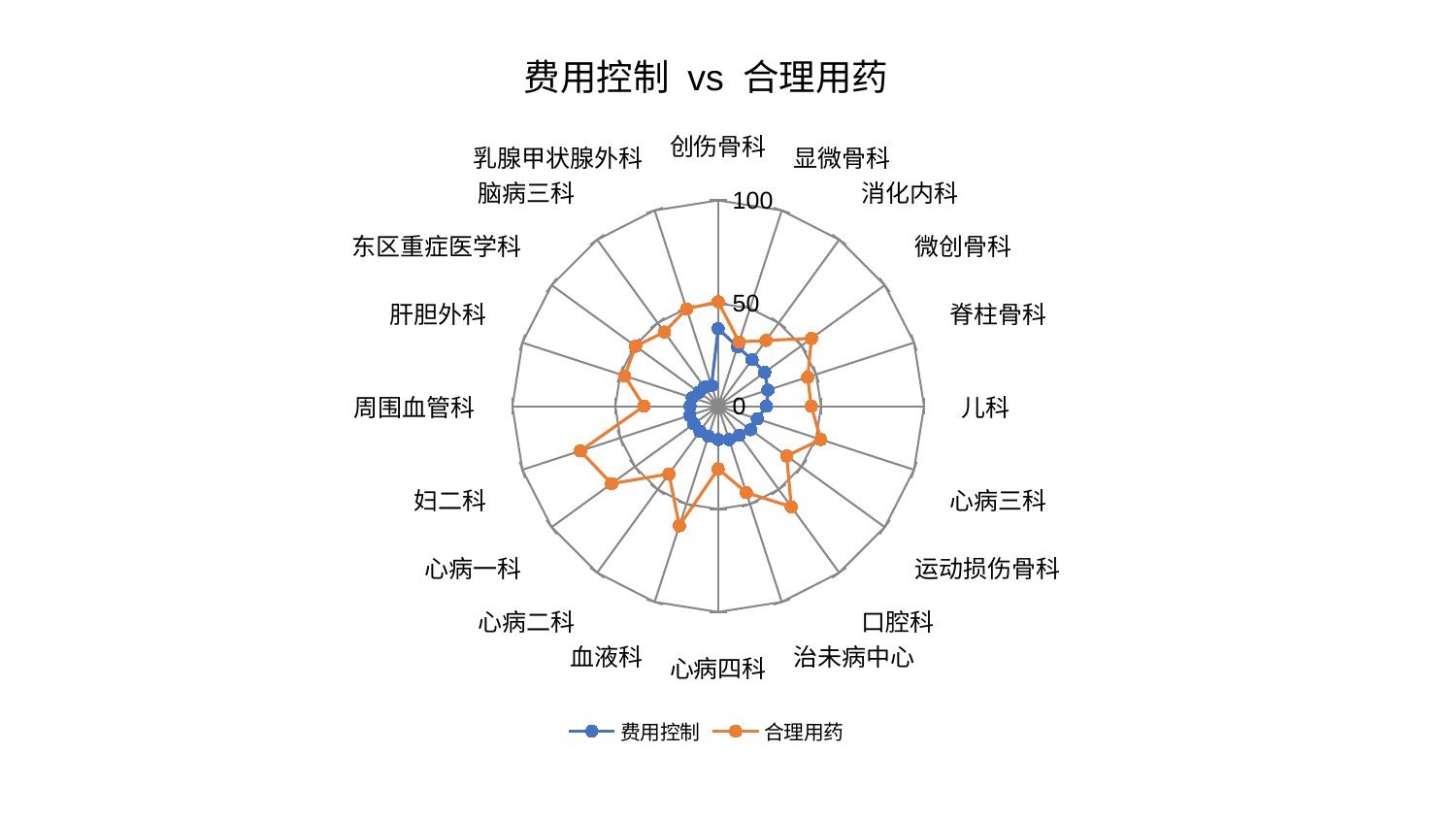

### Chart: 费用控制 vs 合理用药

| Category | 费用控制 | 合理用药 |
|---|---|---|
| 创伤骨科 | 37.67994119086728 | 50.76733119561466 |
| 显微骨科 | 30.3636859700249 | 32.816729819911856 |
| 消化内科 | 27.974214804564838 | 39.517452458369064 |
| 微创骨科 | 27.955500409319356 | 56.03891830700941 |
| 脊柱骨科 | 25.394412940462793 | 45.674595160303724 |
| 儿科 | 23.457267490493503 | 45.22135848118998 |
| 心病三科 | 19.96134264856486 | 52.38083549969297 |
| 运动损伤骨科 | 19.435782743508373 | 41.13316181540863 |
| 口腔科 | 17.510909068209628 | 60.40592288955016 |
| 治未病中心 | 17.12032913448134 | 44.155243838329035 |
| 心病四科 | 16.249458939193847 | 30.44499217201366 |
| 血液科 | 15.335376498655872 | 61.06929683474816 |
| 心病二科 | 15.11138387930214 | 40.72370016743848 |
| 心病一科 | 14.630723067270617 | 64.057529021277 |
| 妇二科 | 14.460718553893134 | 70.38324519437349 |
| 周围血管科 | 13.688496303672753 | 36.10786003638199 |
| 肝胆外科 | 13.24000329325023 | 47.78594951864462 |
| 东区重症医学科 | 11.493249657512687 | 49.6143160988419 |
| 脑病三科 | 11.43342949252453 | 44.521836112285314 |
| 乳腺甲状腺外科 | 10.4712146559628 | 49.70894231887275 |
44